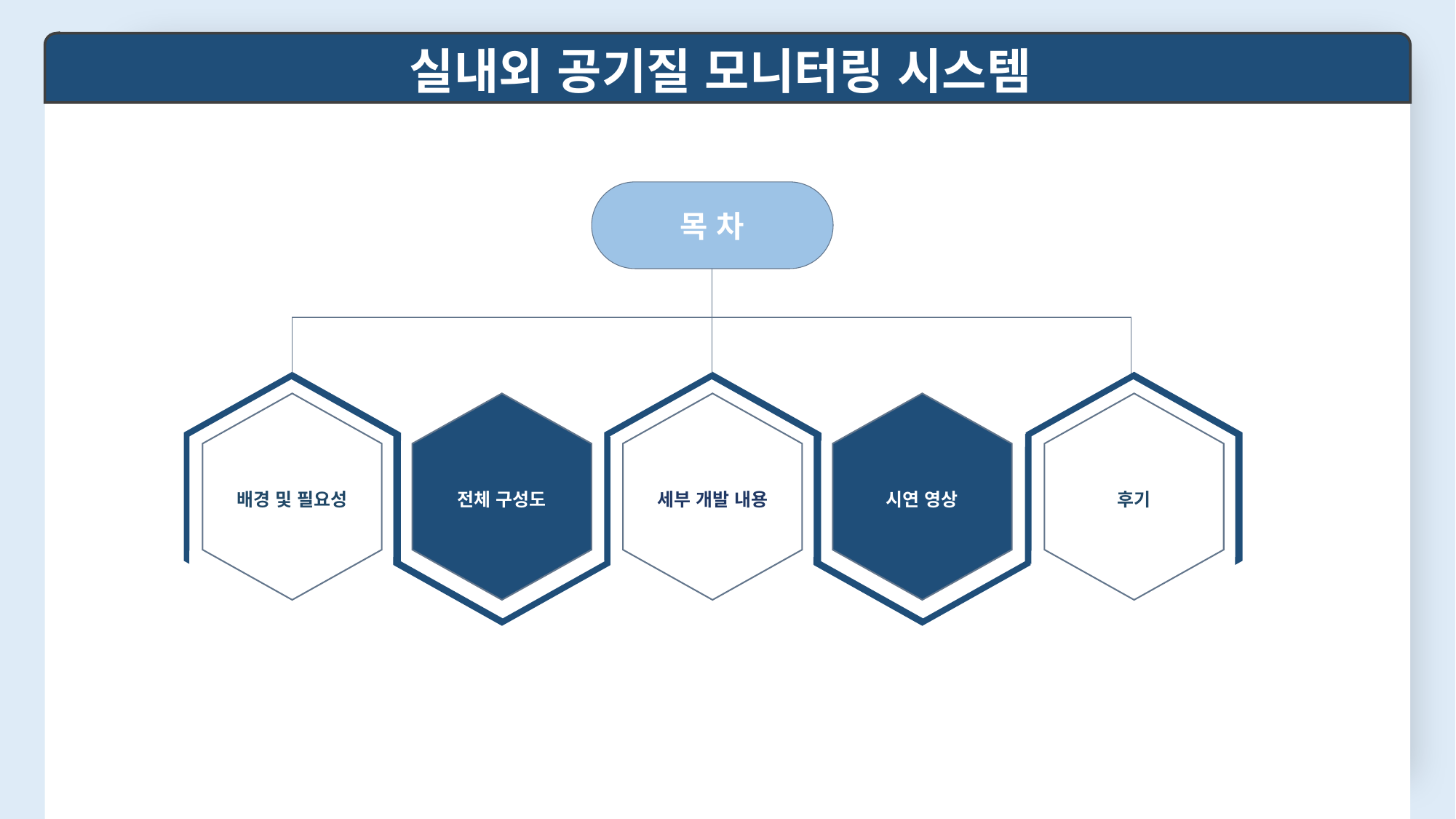

실내외 공기질 모니터링 시스템

목 차

배경 및 필요성

세부 개발 내용

후기

전체 구성도

시연 영상